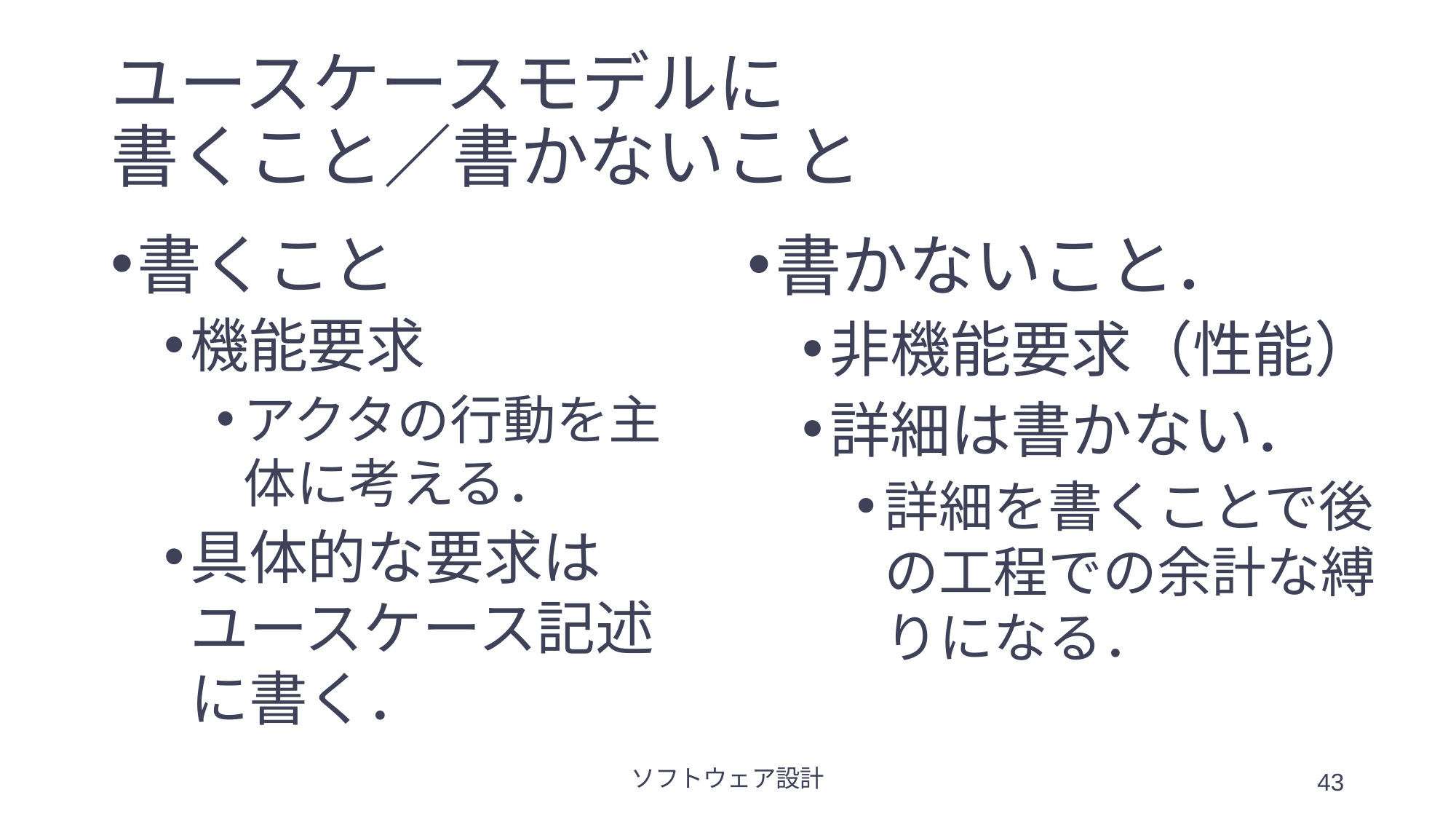

# ユースケースモデルに 書くこと／書かないこと
書くこと
機能要求
アクタの行動を主体に考える．
具体的な要求はユースケース記述に書く．
書かないこと．
非機能要求（性能）
詳細は書かない．
詳細を書くことで後の工程での余計な縛りになる．

ソフトウェア設計
43